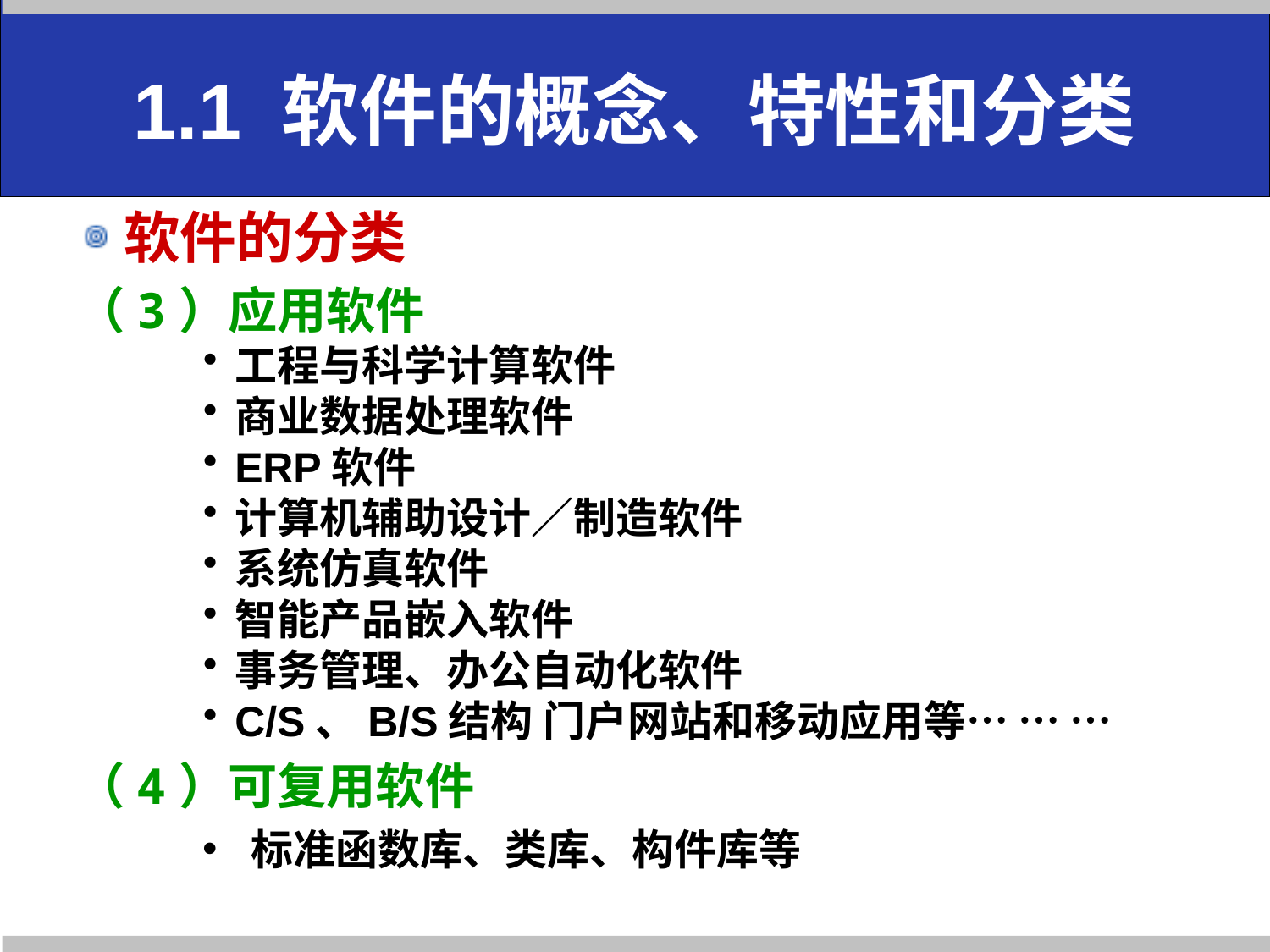

# 1.1 软件的概念、特性和分类
软件的分类
（3）应用软件
工程与科学计算软件
商业数据处理软件
ERP软件
计算机辅助设计／制造软件
系统仿真软件
智能产品嵌入软件
事务管理、办公自动化软件
C/S、B/S结构 门户网站和移动应用等… … …
（4）可复用软件
标准函数库、类库、构件库等

24